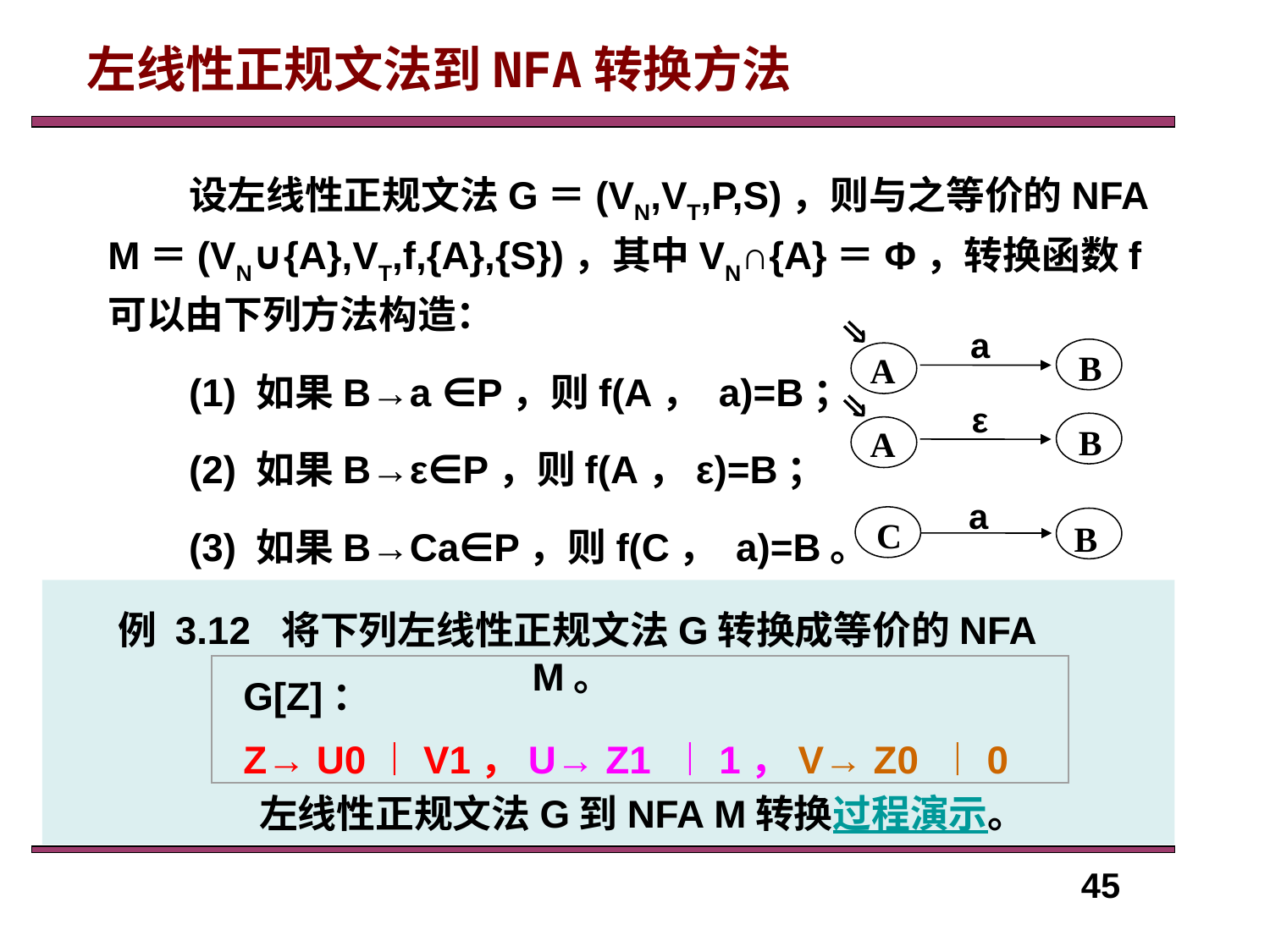

左线性正规文法到NFA转换方法
设左线性正规文法G＝(VN,VT,P,S)，则与之等价的NFA M＝(VN∪{A},VT,f,{A},{S})，其中VN∩{A}＝Φ，转换函数f可以由下列方法构造：
(1) 如果B→a ∈P，则f(A， a)=B；
(2) 如果B→ε∈P，则f(A，ε)=B；
(3) 如果B→Ca∈P，则f(C， a)=B。
⇓

a

B

A

⇓

ε

B

A

a

C

B

例 3.12  将下列左线性正规文法G转换成等价的NFA M。

G[Z]：
Z→ U0︱V1，U→ Z1 ︱1，V→ Z0 ︱0

左线性正规文法G到NFA M转换过程演示。
45